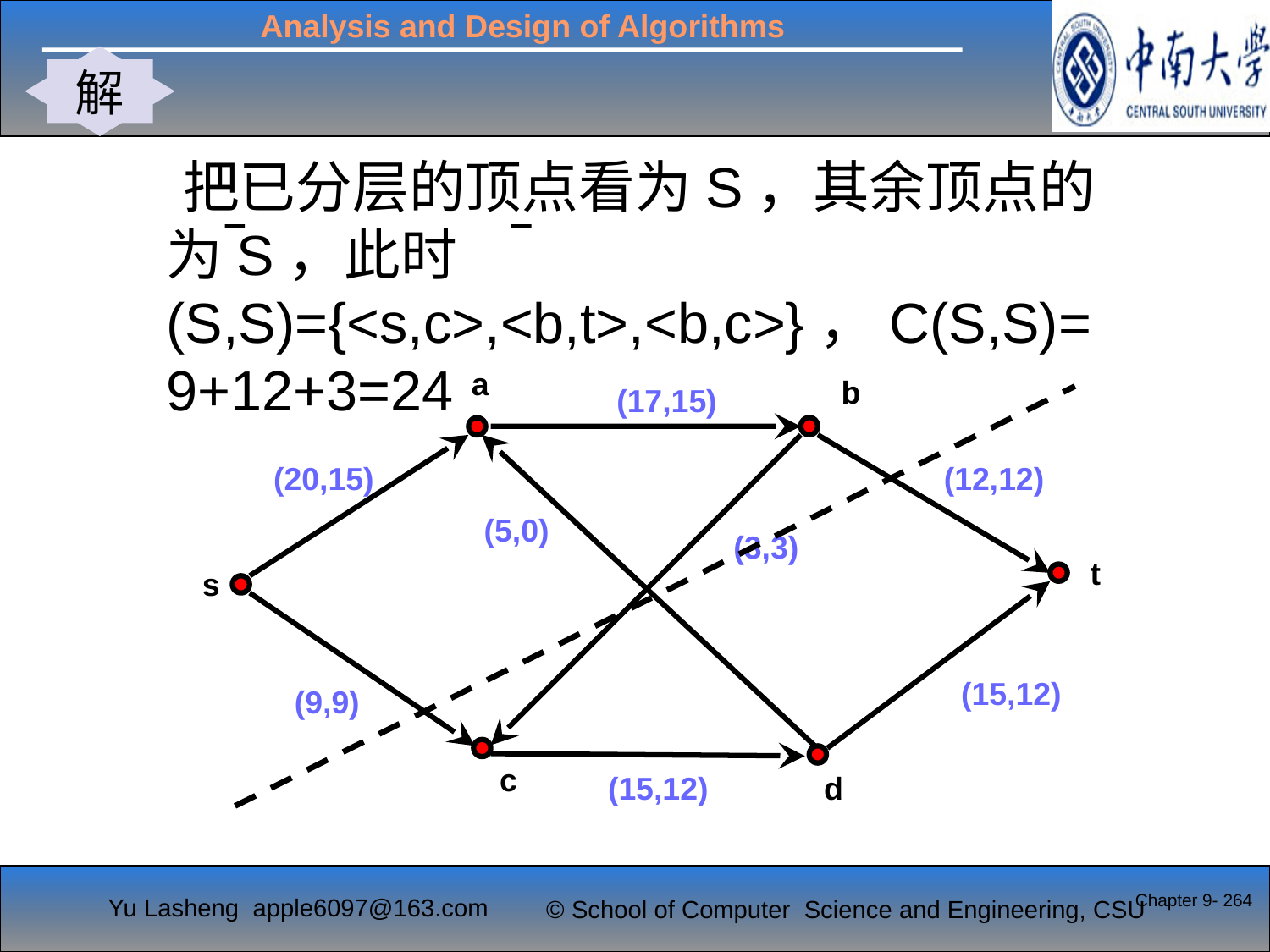

解
#
    把已分层的顶点看为S，其余顶点的为S，此时(S,S)={<s,c>,<b,t>,<b,c>}，C(S,S)=9+12+3=24

a
b
(17,15)

(20,15)
(12,12)
(5,0)
(3,3)
t
s

(15,12)
(9,9)

c

(15,12)
d

Chapter 9- 264